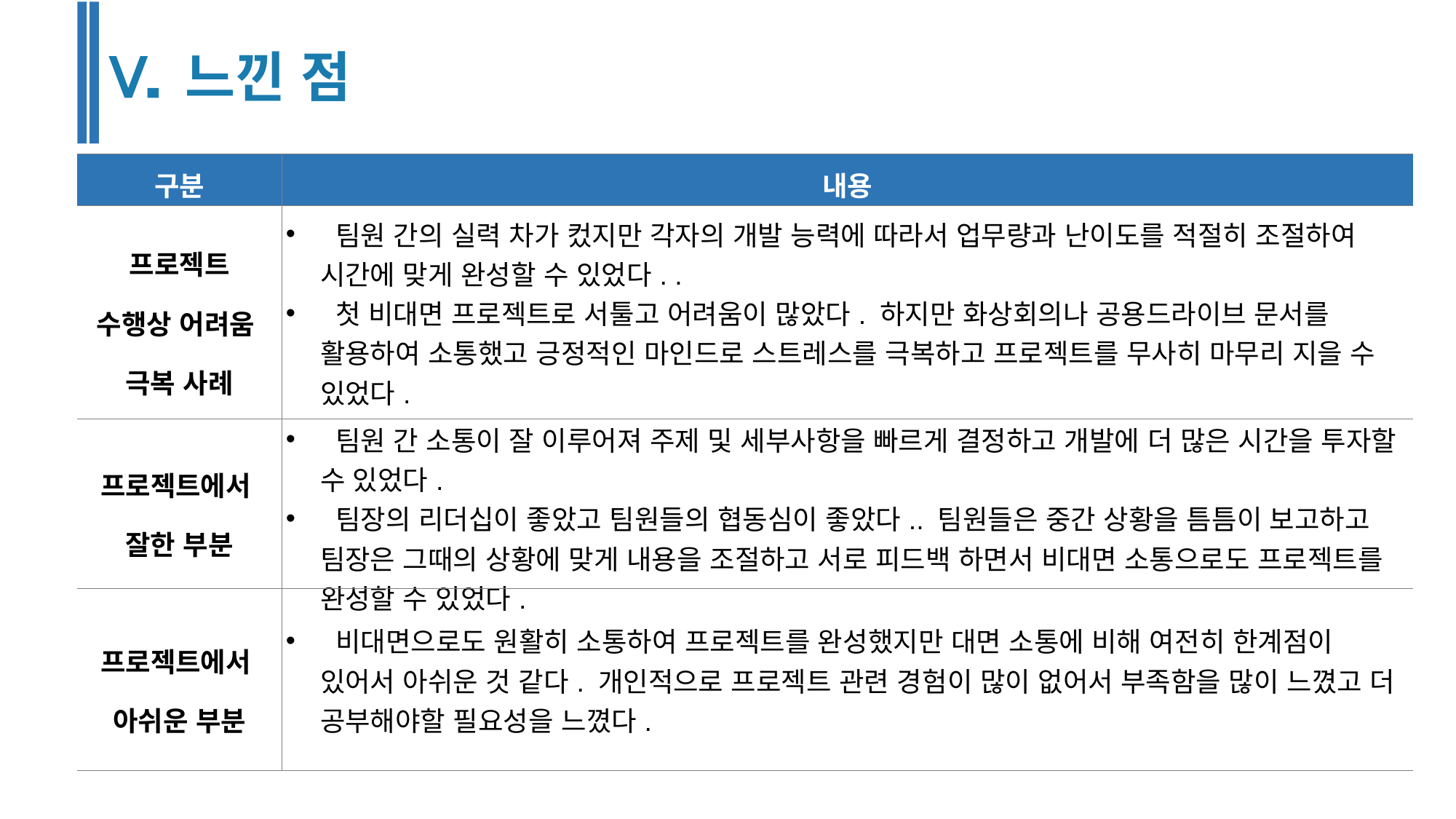

Ⅴ. 느낀 점
| 구분 | 내용 |
| --- | --- |
| 프로젝트 수행상 어려움 극복 사례 | 팀원 간의 실력 차가 컸지만 각자의 개발 능력에 따라서 업무량과 난이도를 적절히 조절하여 시간에 맞게 완성할 수 있었다. .  첫 비대면 프로젝트로 서툴고 어려움이 많았다. 하지만 화상회의나 공용드라이브 문서를 활용하여 소통했고 긍정적인 마인드로 스트레스를 극복하고 프로젝트를 무사히 마무리 지을 수 있었다. |
| 프로젝트에서 잘한 부분 | 팀원 간 소통이 잘 이루어져 주제 및 세부사항을 빠르게 결정하고 개발에 더 많은 시간을 투자할 수 있었다.  팀장의 리더십이 좋았고 팀원들의 협동심이 좋았다.. 팀원들은 중간 상황을 틈틈이 보고하고 팀장은 그때의 상황에 맞게 내용을 조절하고 서로 피드백 하면서 비대면 소통으로도 프로젝트를 완성할 수 있었다. |
| 프로젝트에서 아쉬운 부분 | 비대면으로도 원활히 소통하여 프로젝트를 완성했지만 대면 소통에 비해 여전히 한계점이 있어서 아쉬운 것 같다. 개인적으로 프로젝트 관련 경험이 많이 없어서 부족함을 많이 느꼈고 더 공부해야할 필요성을 느꼈다. |